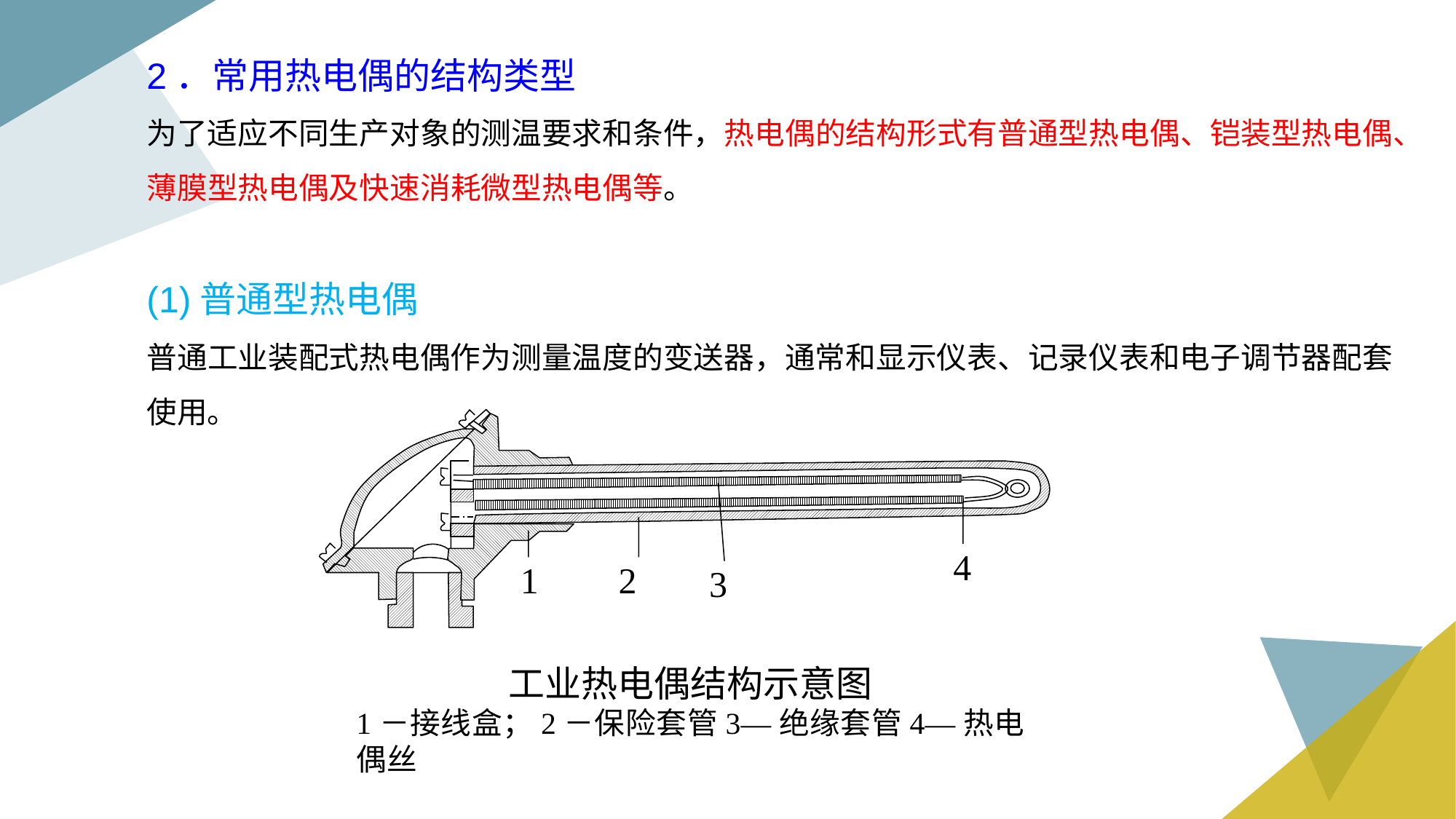

2．常用热电偶的结构类型
为了适应不同生产对象的测温要求和条件，热电偶的结构形式有普通型热电偶、铠装型热电偶、薄膜型热电偶及快速消耗微型热电偶等。

(1)普通型热电偶
普通工业装配式热电偶作为测量温度的变送器，通常和显示仪表、记录仪表和电子调节器配套使用。

4
1
2
3
工业热电偶结构示意图
1－接线盒；2－保险套管3―绝缘套管4―热电偶丝